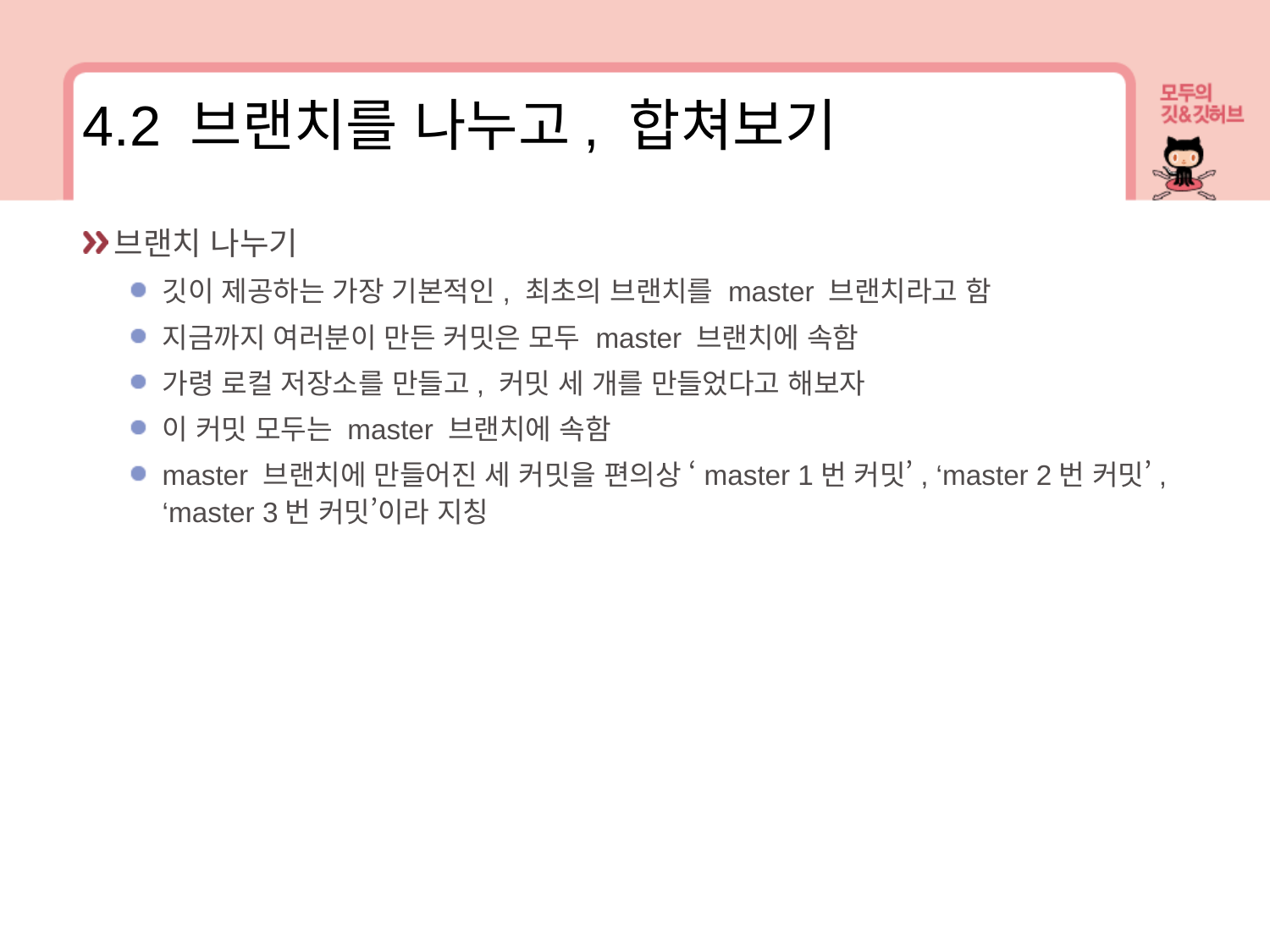

4.2 브랜치를 나누고, 합쳐보기
브랜치 나누기
깃이 제공하는 가장 기본적인, 최초의 브랜치를 master 브랜치라고 함
지금까지 여러분이 만든 커밋은 모두 master 브랜치에 속함
가령 로컬 저장소를 만들고, 커밋 세 개를 만들었다고 해보자
이 커밋 모두는 master 브랜치에 속함
master 브랜치에 만들어진 세 커밋을 편의상 ‘master 1번 커밋’, ‘master 2번 커밋’, ‘master 3번 커밋’이라 지칭